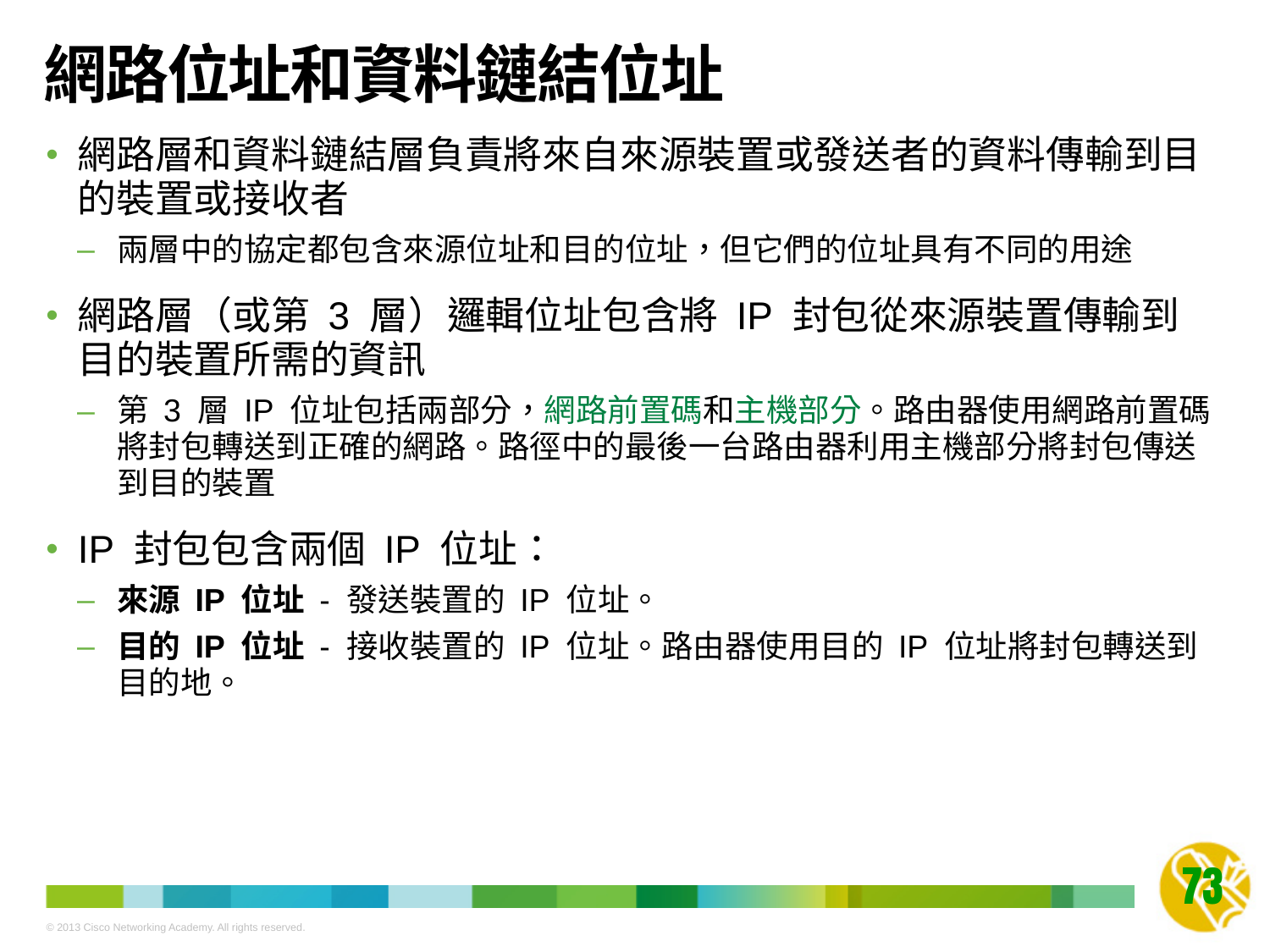

# 網路位址和資料鏈結位址
網路層和資料鏈結層負責將來自來源裝置或發送者的資料傳輸到目的裝置或接收者
兩層中的協定都包含來源位址和目的位址，但它們的位址具有不同的用途
網路層（或第 3 層）邏輯位址包含將 IP 封包從來源裝置傳輸到目的裝置所需的資訊
第 3 層 IP 位址包括兩部分，網路前置碼和主機部分。路由器使用網路前置碼將封包轉送到正確的網路。路徑中的最後一台路由器利用主機部分將封包傳送到目的裝置
IP 封包包含兩個 IP 位址：
來源 IP 位址 - 發送裝置的 IP 位址。
目的 IP 位址 - 接收裝置的 IP 位址。路由器使用目的 IP 位址將封包轉送到目的地。